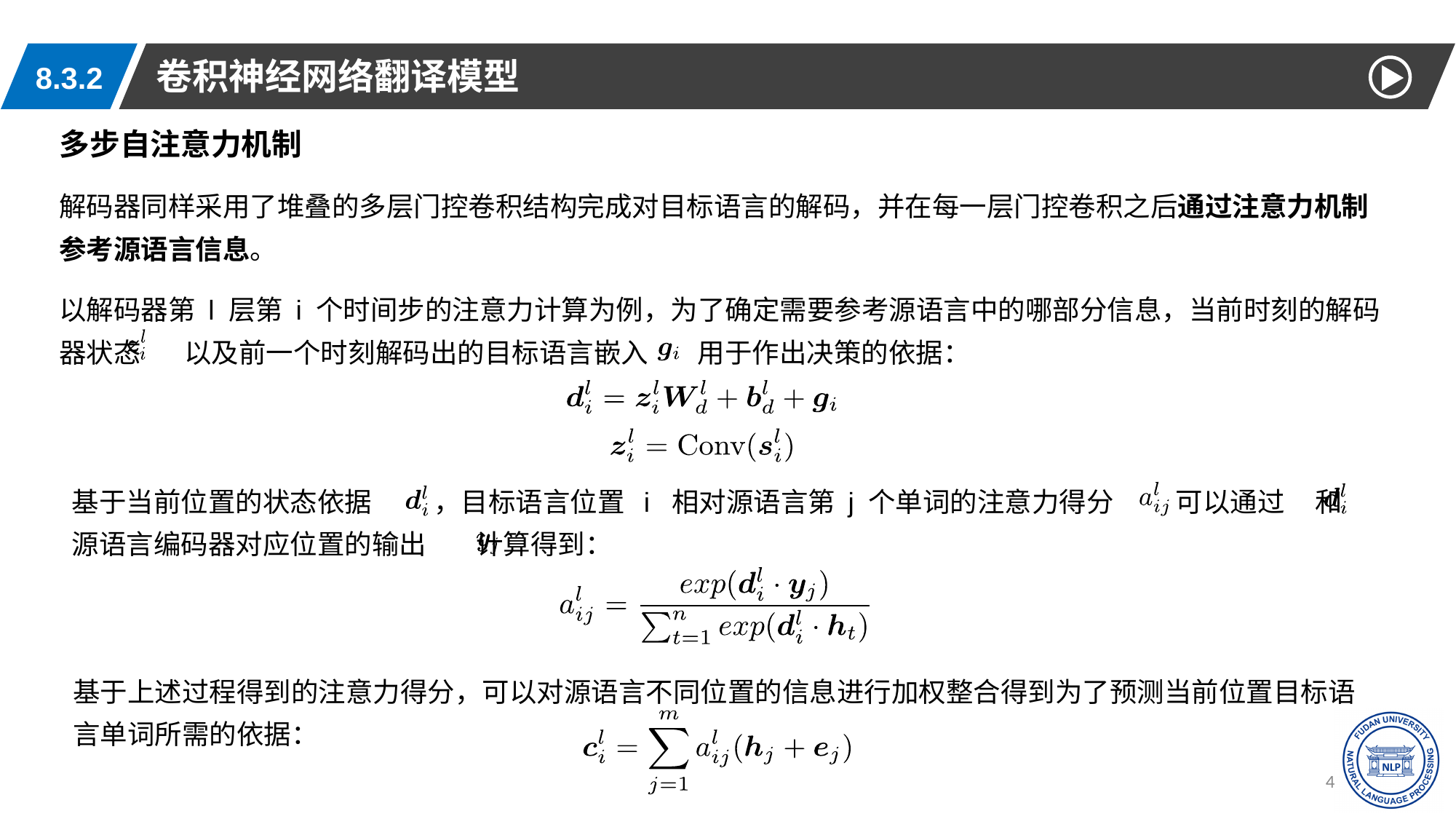

卷积神经网络翻译模型
8.3.2

多步自注意力机制
解码器同样采用了堆叠的多层门控卷积结构完成对目标语言的解码，并在每一层门控卷积之后通过注意力机制参考源语言信息。
以解码器第 l 层第 i 个时间步的注意力计算为例，为了确定需要参考源语言中的哪部分信息，当前时刻的解码器状态       以及前一个时刻解码出的目标语言嵌入        用于作出决策的依据：

基于当前位置的状态依据          ，目标语言位置  i  相对源语言第 j 个单词的注意力得分          可以通过     和源语言编码器对应位置的输出        计算得到：

基于上述过程得到的注意力得分，可以对源语言不同位置的信息进行加权整合得到为了预测当前位置目标语言单词所需的依据：

49